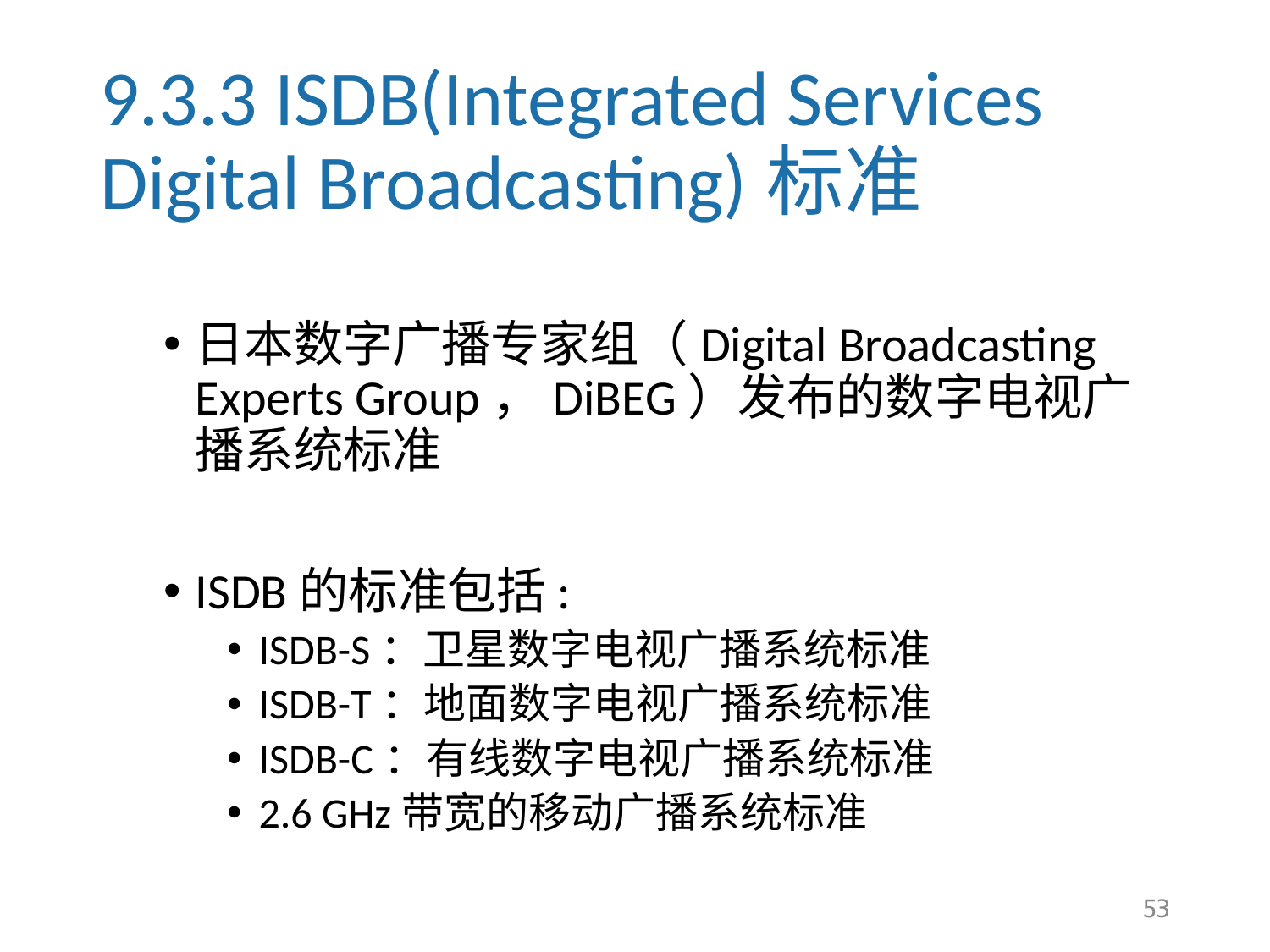

# 9.3.3 ISDB(Integrated Services Digital Broadcasting)标准

日本数字广播专家组（Digital Broadcasting Experts Group，DiBEG）发布的数字电视广播系统标准

ISDB的标准包括:
ISDB-S：卫星数字电视广播系统标准
ISDB-T：地面数字电视广播系统标准
ISDB-C：有线数字电视广播系统标准
2.6 GHz带宽的移动广播系统标准
53